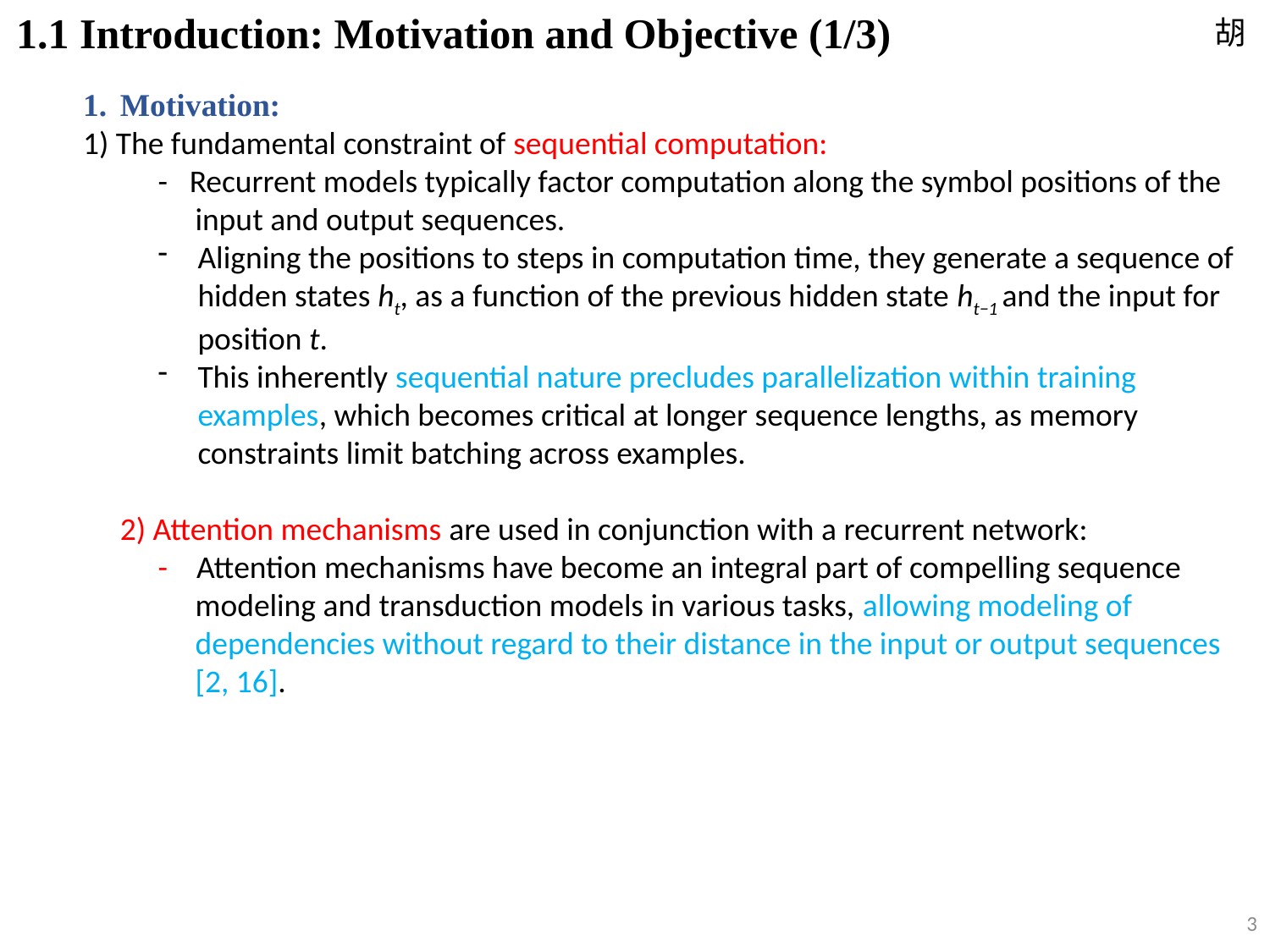

1.1 Introduction: Motivation and Objective (1/3)
胡
1.	Motivation:
1) The fundamental constraint of sequential computation:
-   Recurrent models typically factor computation along the symbol positions of the input and output sequences.
Aligning the positions to steps in computation time, they generate a sequence of hidden states ht, as a function of the previous hidden state ht−1 and the input for position t.
This inherently sequential nature precludes parallelization within training examples, which becomes critical at longer sequence lengths, as memory constraints limit batching across examples.

2) Attention mechanisms are used in conjunction with a recurrent network:
-    Attention mechanisms have become an integral part of compelling sequence modeling and transduction models in various tasks, allowing modeling of dependencies without regard to their distance in the input or output sequences [2, 16].
3